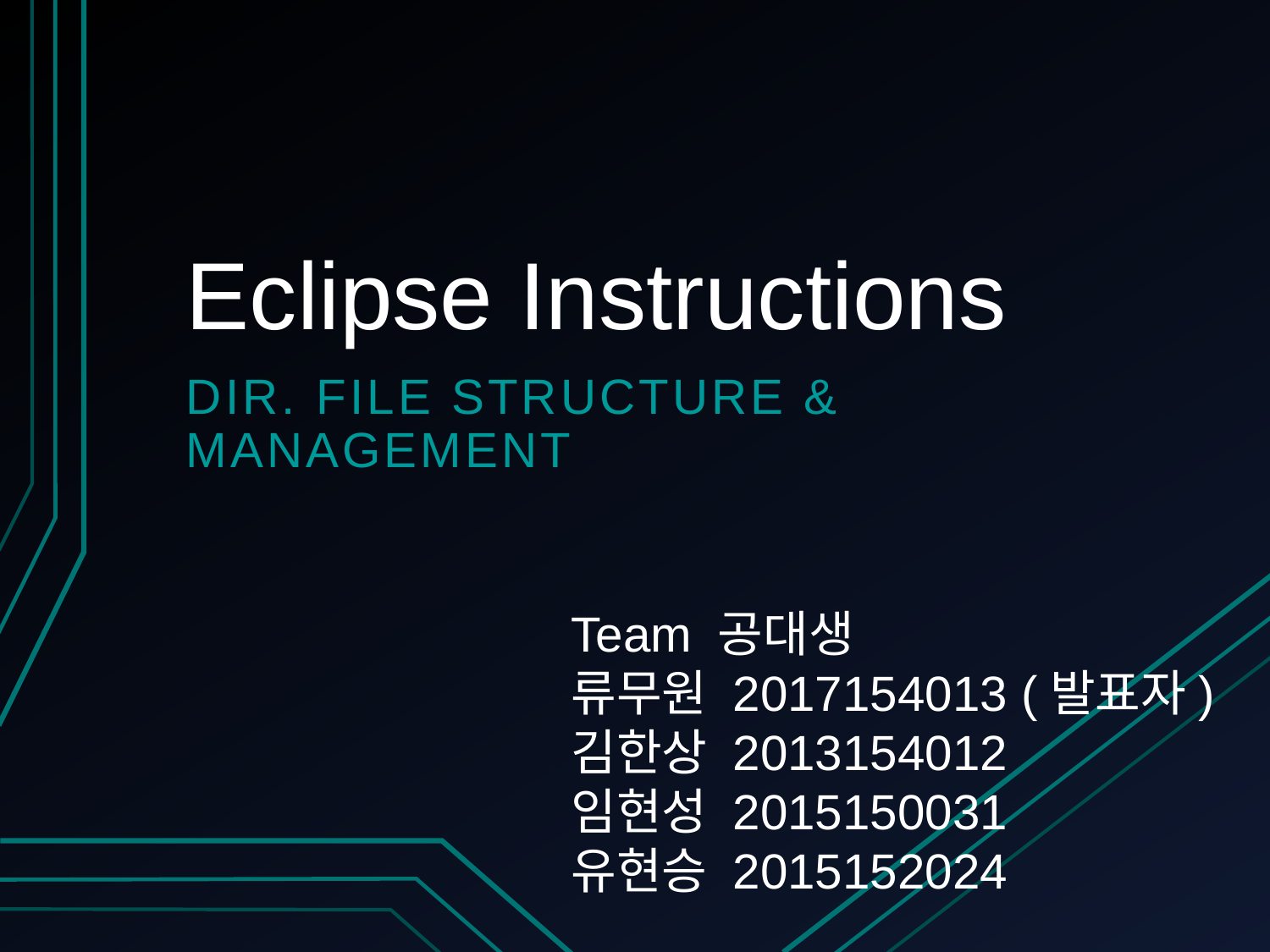

# Eclipse Instructions
Dir. File structure & management
Team 공대생
류무원 2017154013 (발표자)
김한상 2013154012
임현성 2015150031
유현승 2015152024